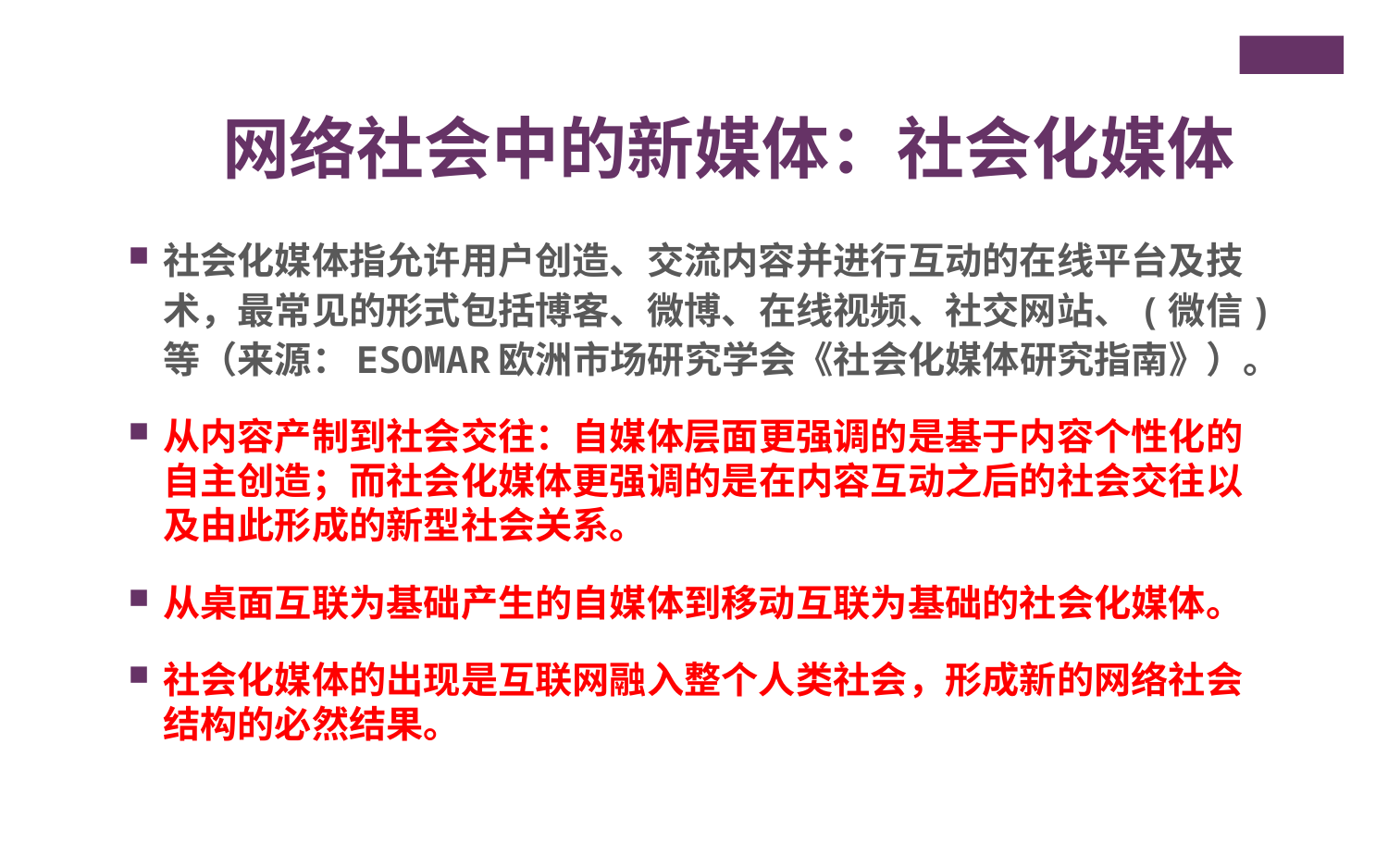

网络社会中的新媒体：社会化媒体
社会化媒体指允许用户创造、交流内容并进行互动的在线平台及技术，最常见的形式包括博客、微博、在线视频、社交网站、(微信)等（来源：ESOMAR欧洲市场研究学会《社会化媒体研究指南》）。
从内容产制到社会交往：自媒体层面更强调的是基于内容个性化的自主创造；而社会化媒体更强调的是在内容互动之后的社会交往以及由此形成的新型社会关系。
从桌面互联为基础产生的自媒体到移动互联为基础的社会化媒体。
社会化媒体的出现是互联网融入整个人类社会，形成新的网络社会结构的必然结果。